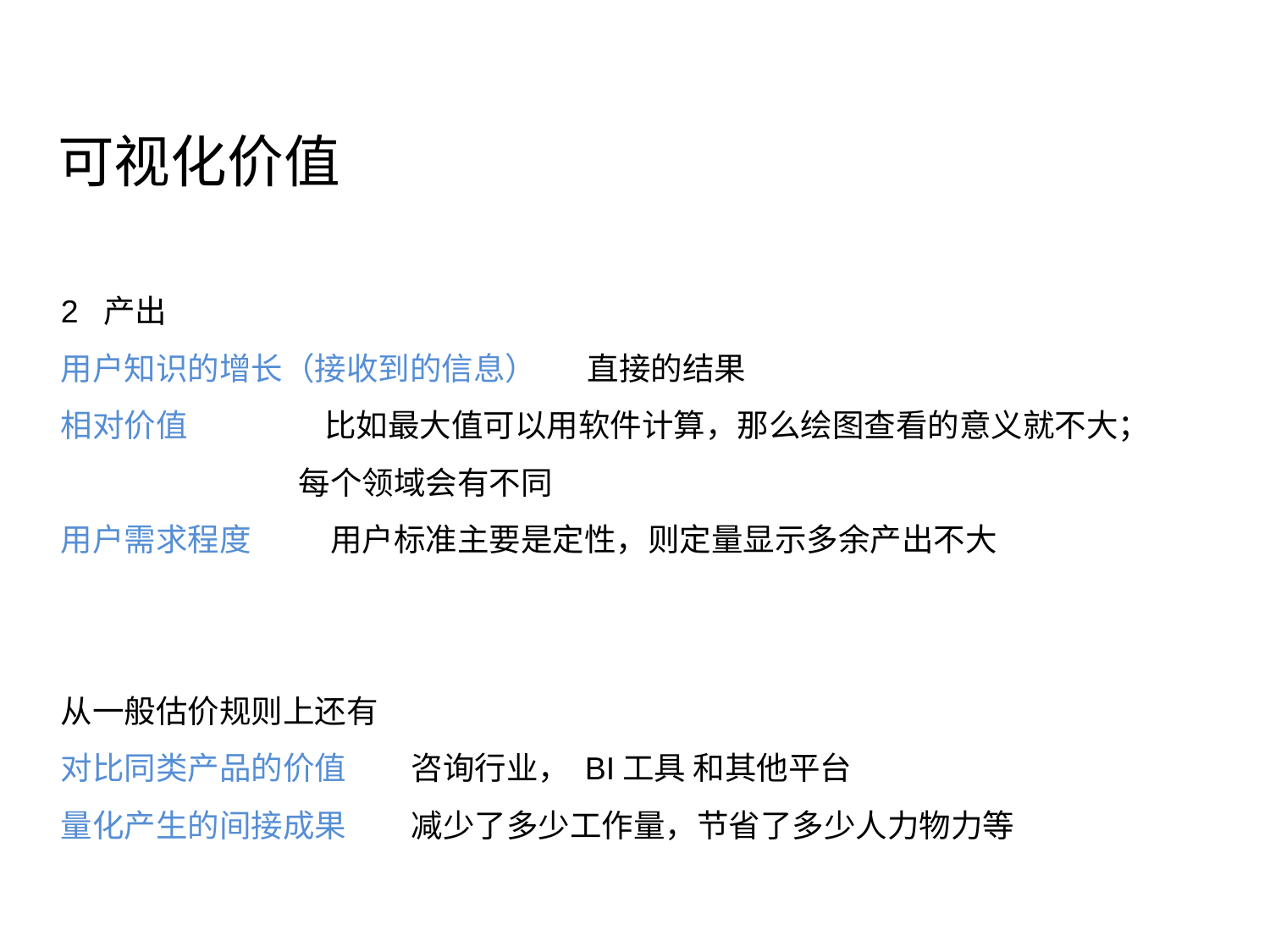

# 可视化价值
2  产出
用户知识的增长（接收到的信息）       直接的结果
相对价值                   比如最大值可以用软件计算，那么绘图查看的意义就不大；
                                每个领域会有不同
用户需求程度           用户标准主要是定性，则定量显示多余产出不大

从一般估价规则上还有
对比同类产品的价值         咨询行业， BI工具 和其他平台
量化产生的间接成果         减少了多少工作量，节省了多少人力物力等